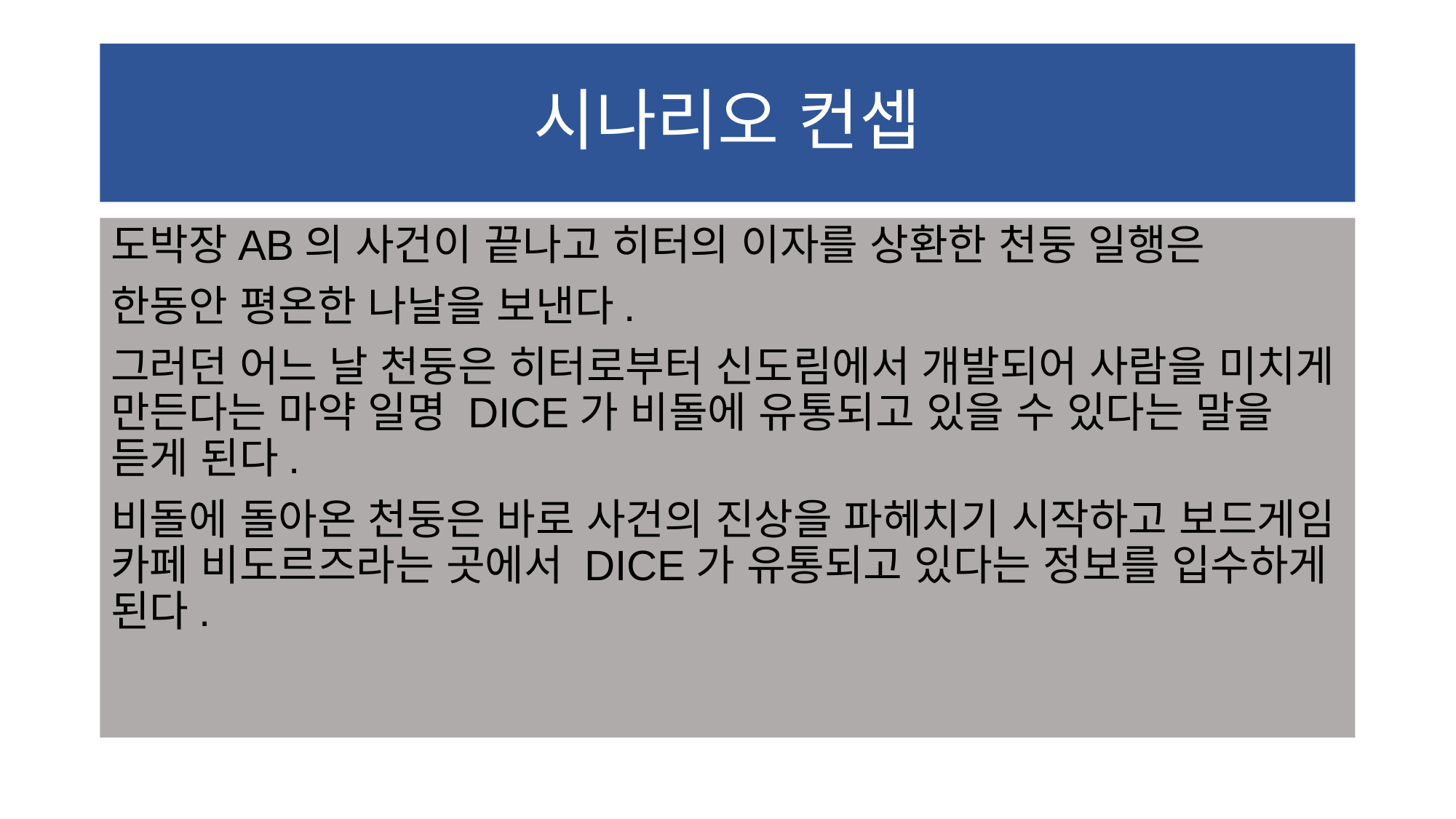

# 시나리오 컨셉
도박장AB의 사건이 끝나고 히터의 이자를 상환한 천둥 일행은
한동안 평온한 나날을 보낸다.
그러던 어느 날 천둥은 히터로부터 신도림에서 개발되어 사람을 미치게 만든다는 마약 일명 DICE가 비돌에 유통되고 있을 수 있다는 말을 듣게 된다.
비돌에 돌아온 천둥은 바로 사건의 진상을 파헤치기 시작하고 보드게임 카페 비도르즈라는 곳에서 DICE가 유통되고 있다는 정보를 입수하게 된다.